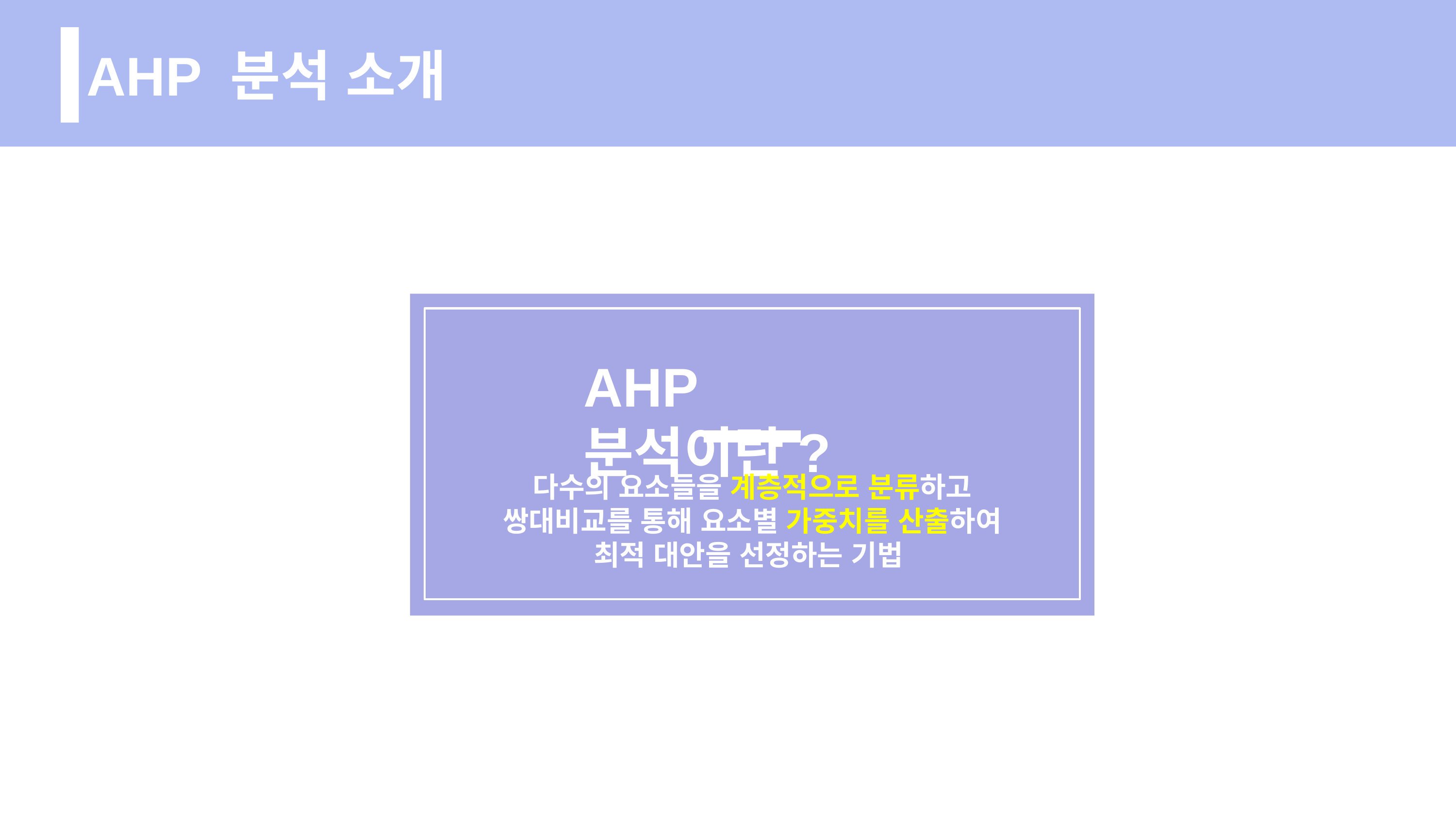

AHP 분석 소개

AHP 분석이란?

다수의 요소들을 계층적으로 분류하고
쌍대비교를 통해 요소별 가중치를 산출하여
최적 대안을 선정하는 기법